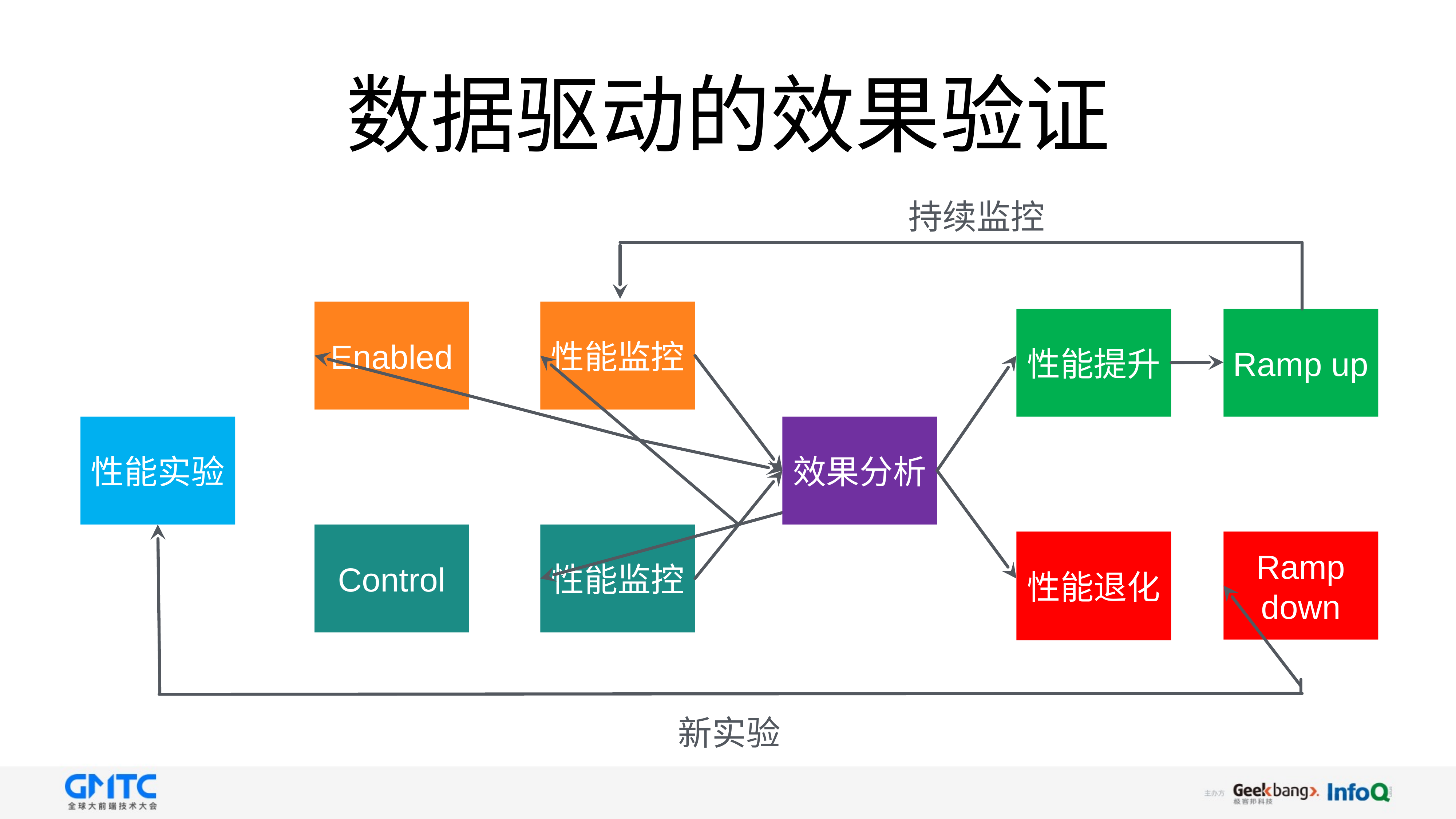

# 数据驱动的效果验证
持续监控
性能监控
Enabled
性能提升
Ramp up
效果分析
性能实验
性能监控
Control
性能退化
Ramp down
新实验